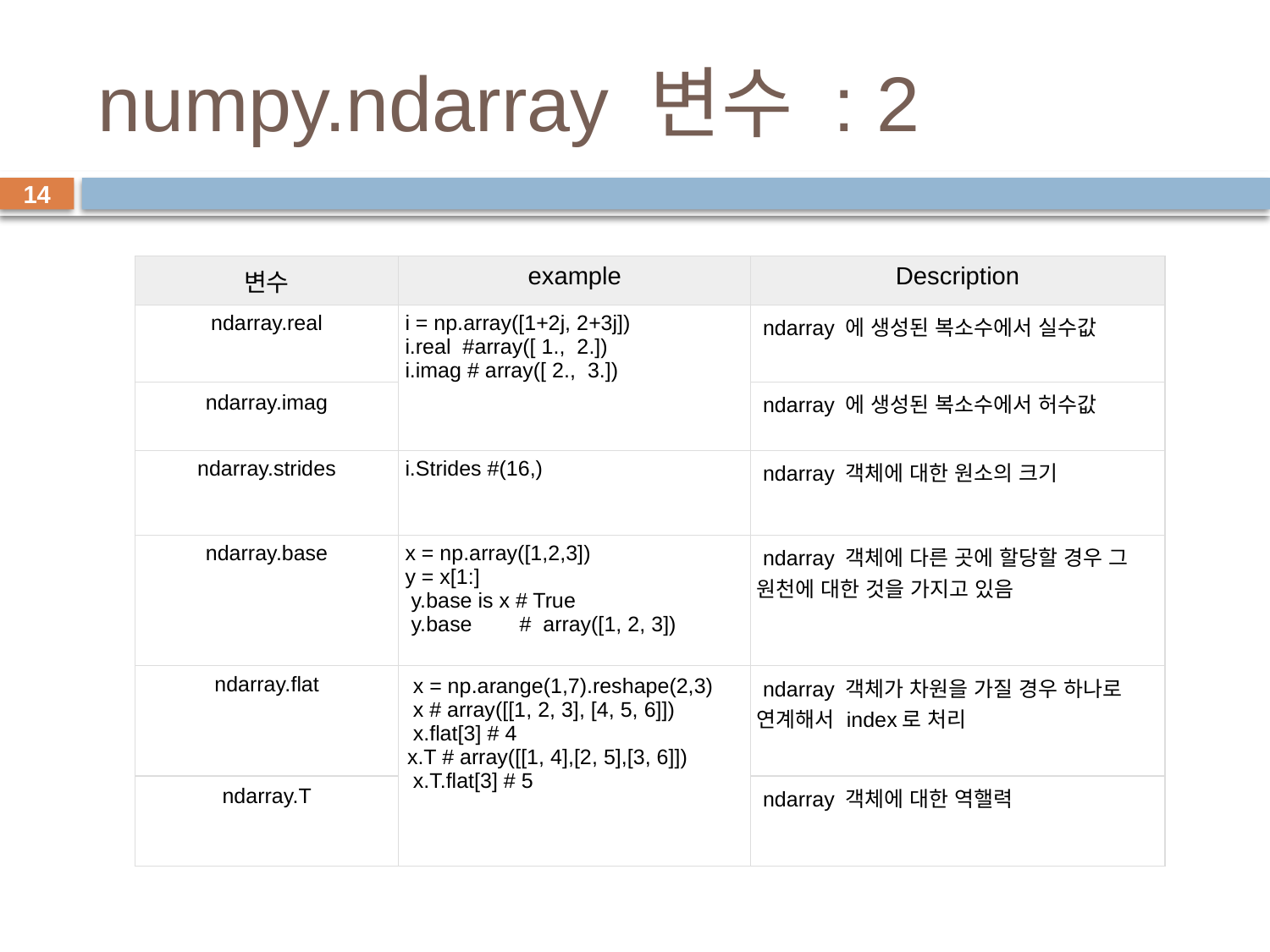

# numpy.ndarray 변수 : 2
14
| 변수 | example | Description |
| --- | --- | --- |
| ndarray.real | i = np.array([1+2j, 2+3j]) i.real #array([ 1., 2.]) i.imag # array([ 2., 3.]) | ndarray 에 생성된 복소수에서 실수값 |
| ndarray.imag |  | ndarray 에 생성된 복소수에서 허수값 |
| ndarray.strides | i.Strides #(16,) | ndarray 객체에 대한 원소의 크기 |
| ndarray.base | x = np.array([1,2,3]) y = x[1:] y.base is x # True y.base # array([1, 2, 3]) | ndarray 객체에 다른 곳에 할당할 경우 그 원천에 대한 것을 가지고 있음 |
| ndarray.flat | x = np.arange(1,7).reshape(2,3) x # array([[1, 2, 3], [4, 5, 6]]) x.flat[3] # 4 x.T # array([[1, 4],[2, 5],[3, 6]]) x.T.flat[3] # 5 | ndarray 객체가 차원을 가질 경우 하나로 연계해서 index로 처리 |
| ndarray.T |  | ndarray 객체에 대한 역핼력 |